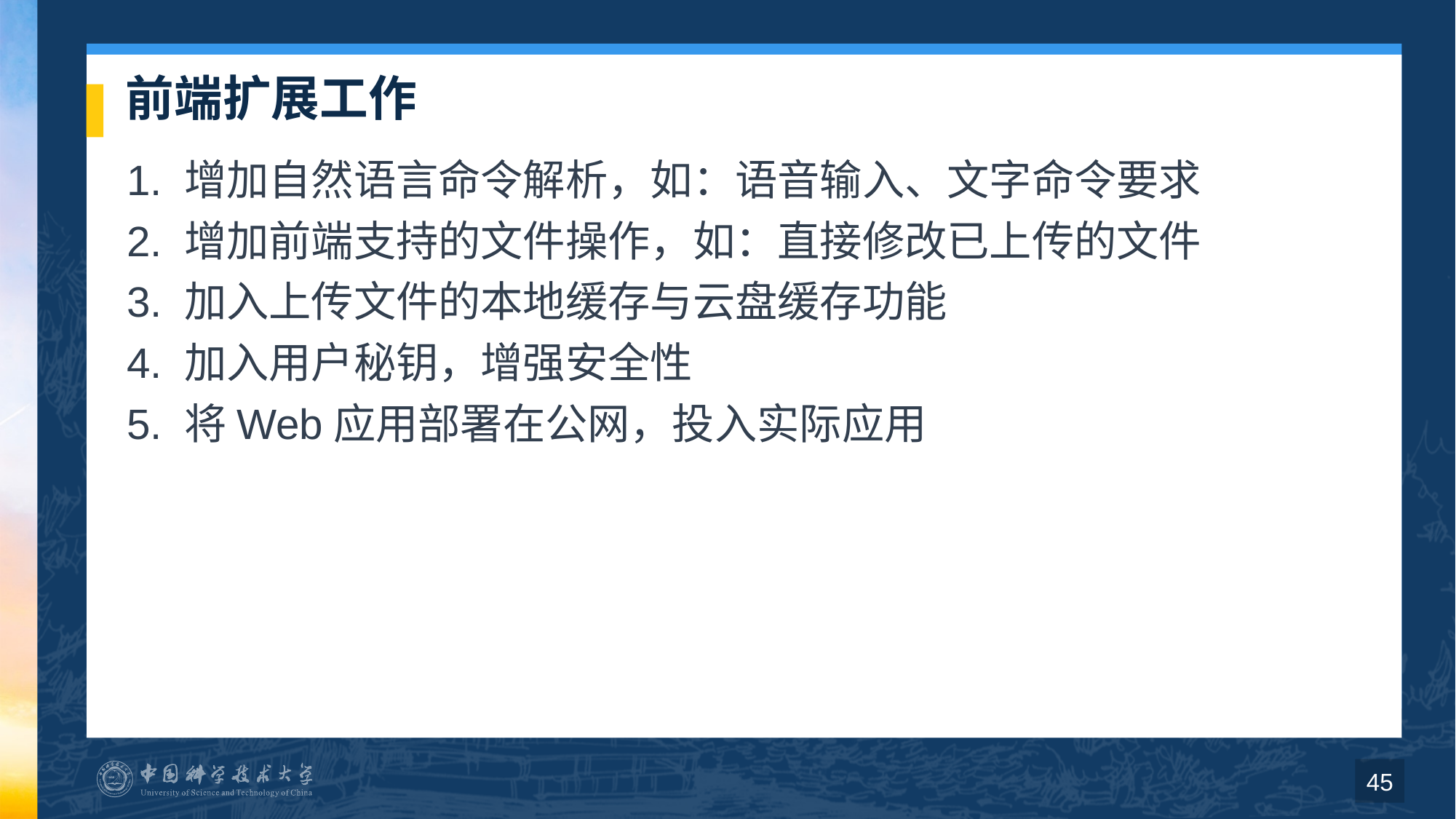

# 前端扩展工作
1. 增加自然语言命令解析，如：语音输入、文字命令要求
2. 增加前端支持的文件操作，如：直接修改已上传的文件
3. 加入上传文件的本地缓存与云盘缓存功能
4. 加入用户秘钥，增强安全性
5. 将Web应用部署在公网，投入实际应用
45